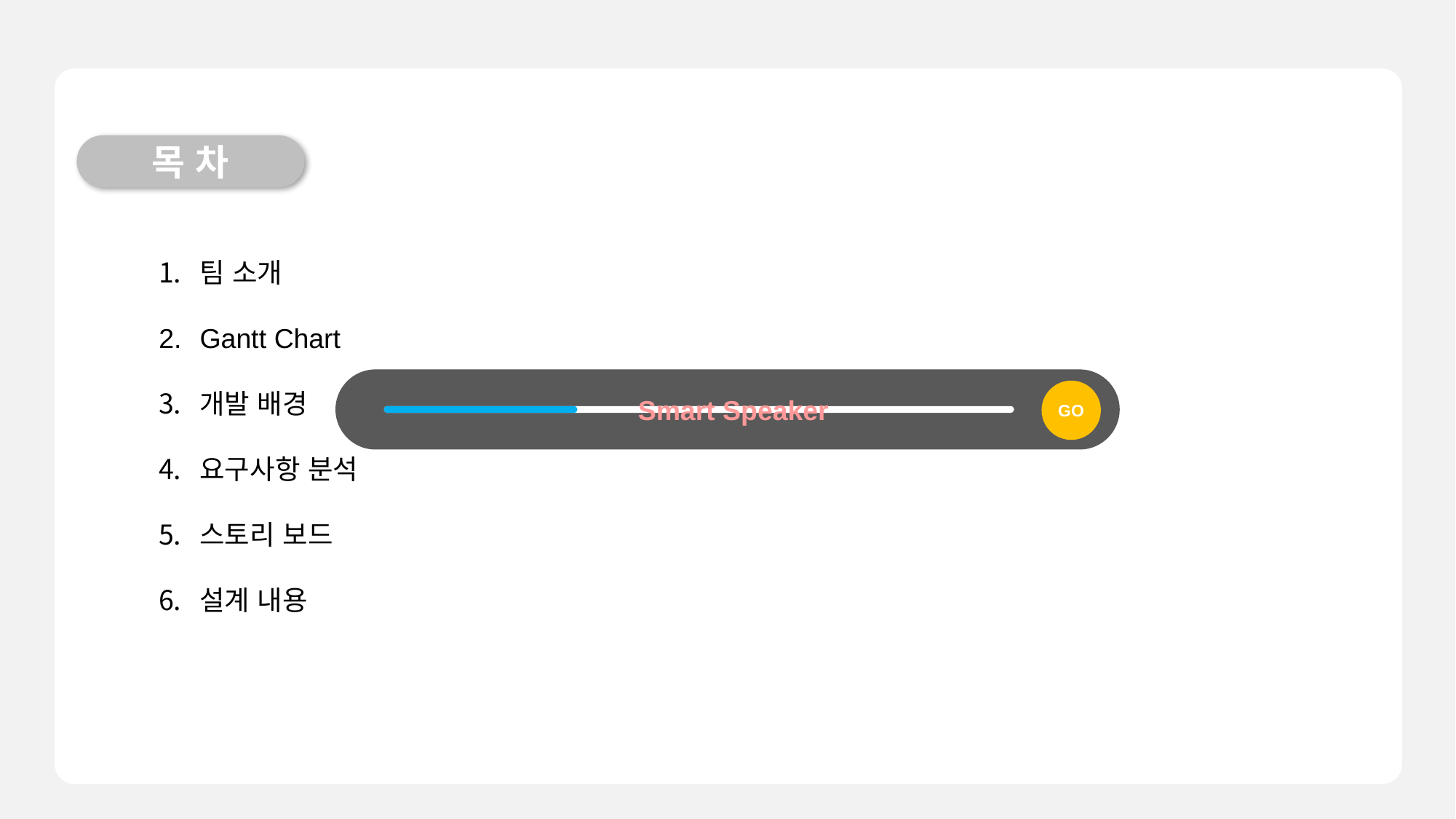

목 차
팀 소개
Gantt Chart
개발 배경
요구사항 분석
스토리 보드
설계 내용

Smart Speaker

GO